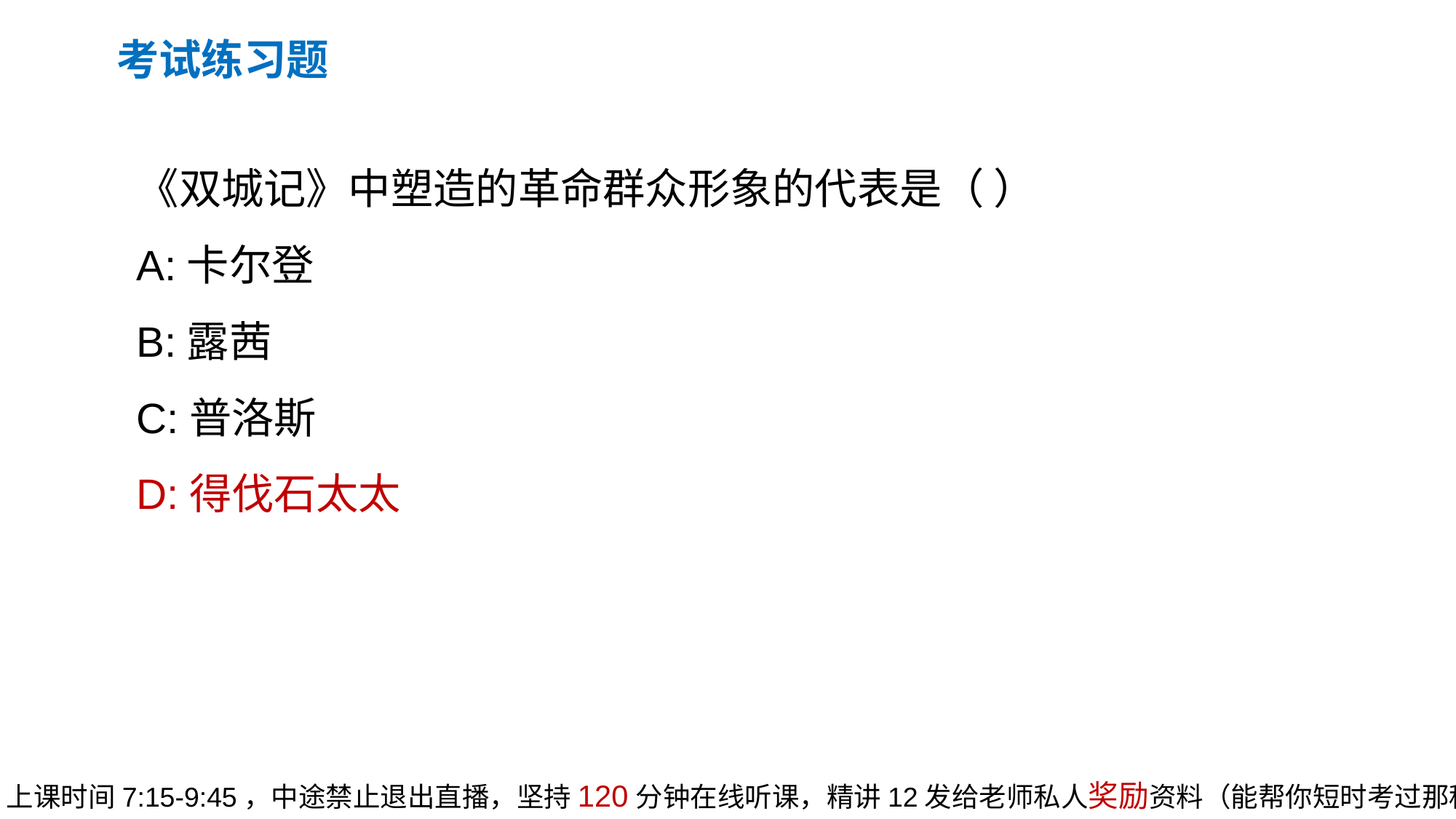

考试练习题
《双城记》中塑造的革命群众形象的代表是（ ）
A:卡尔登
B:露茜
C:普洛斯
D:得伐石太太